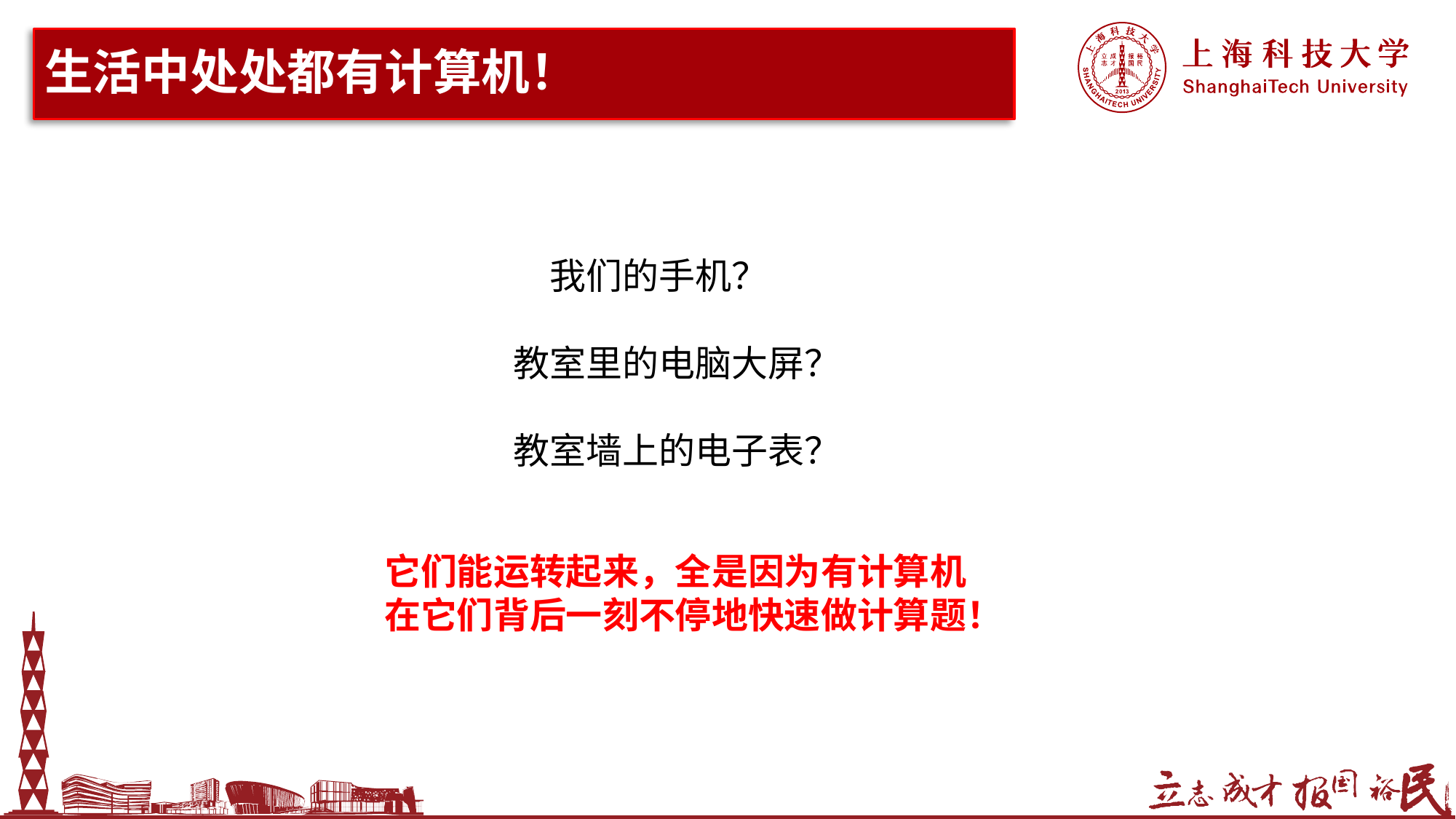

# 生活中处处都有计算机！
我们的手机？

教室里的电脑大屏？

教室墙上的电子表？
它们能运转起来，全是因为有计算机在它们背后一刻不停地快速做计算题！